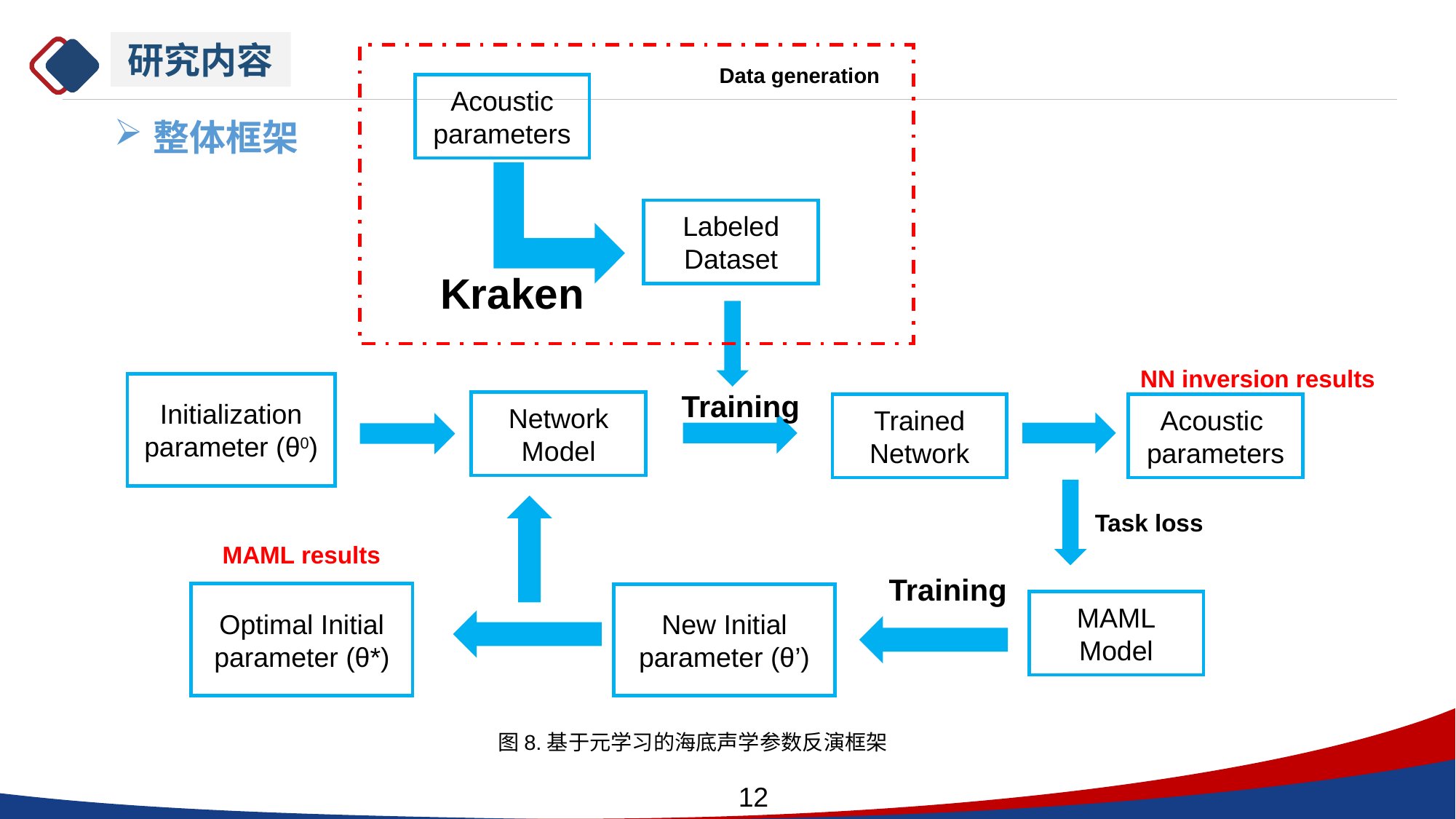

研究内容

Data generation
Acoustic
parameters
整体框架

Labeled
Dataset
Kraken

NN inversion results
Initialization parameter (θ0)
Training
Network
Model
Trained
Network
Acoustic
parameters

Task loss
MAML results
Training
Optimal Initial parameter (θ*)
New Initial parameter (θ’)
MAML
Model

图8.基于元学习的海底声学参数反演框架
12